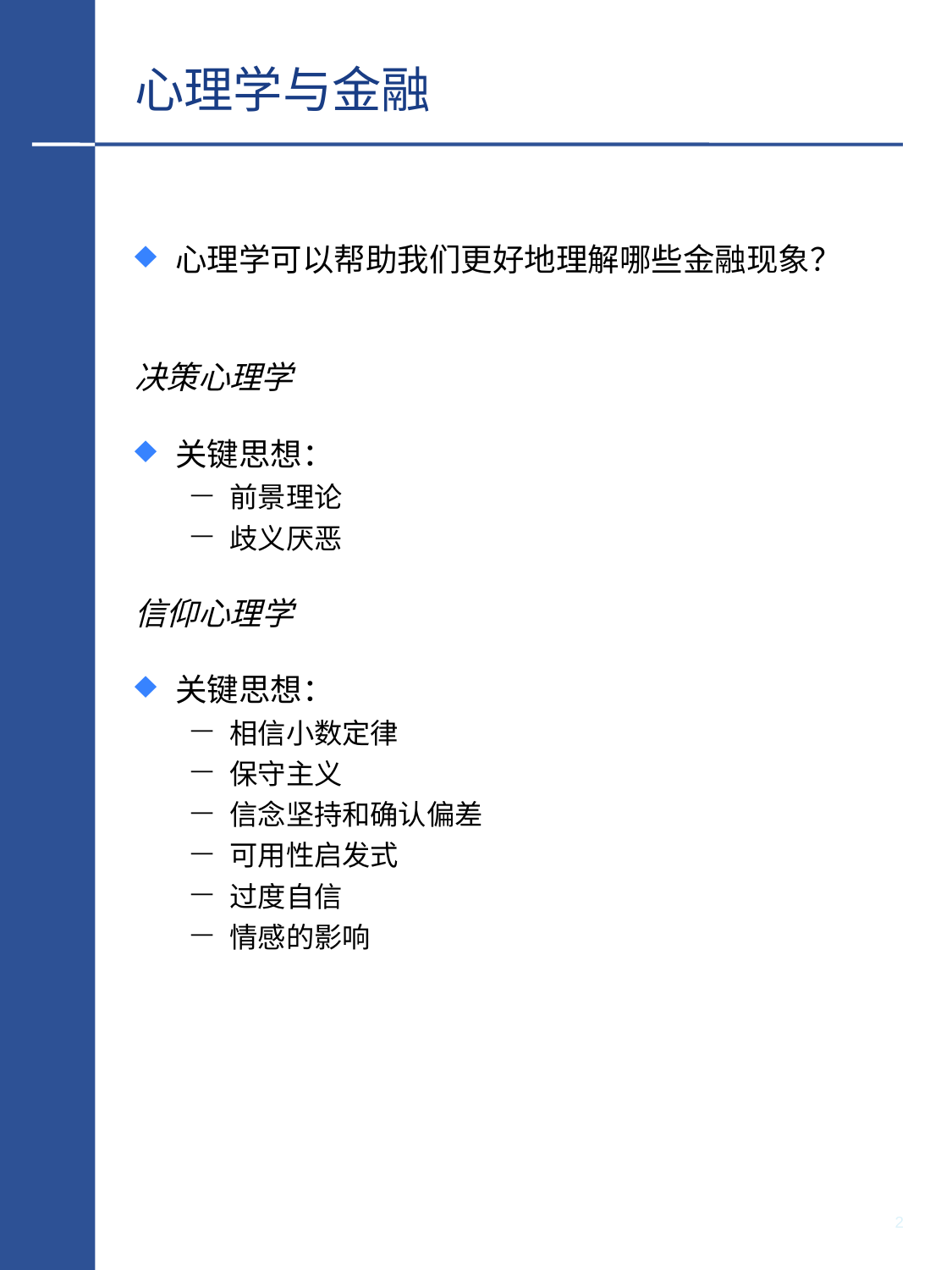

# 心理学与金融
心理学可以帮助我们更好地理解哪些金融现象？

决策心理学
关键思想：
前景理论
歧义厌恶
信仰心理学
关键思想：
相信小数定律
保守主义
信念坚持和确认偏差
可用性启发式
过度自信
情感的影响
2